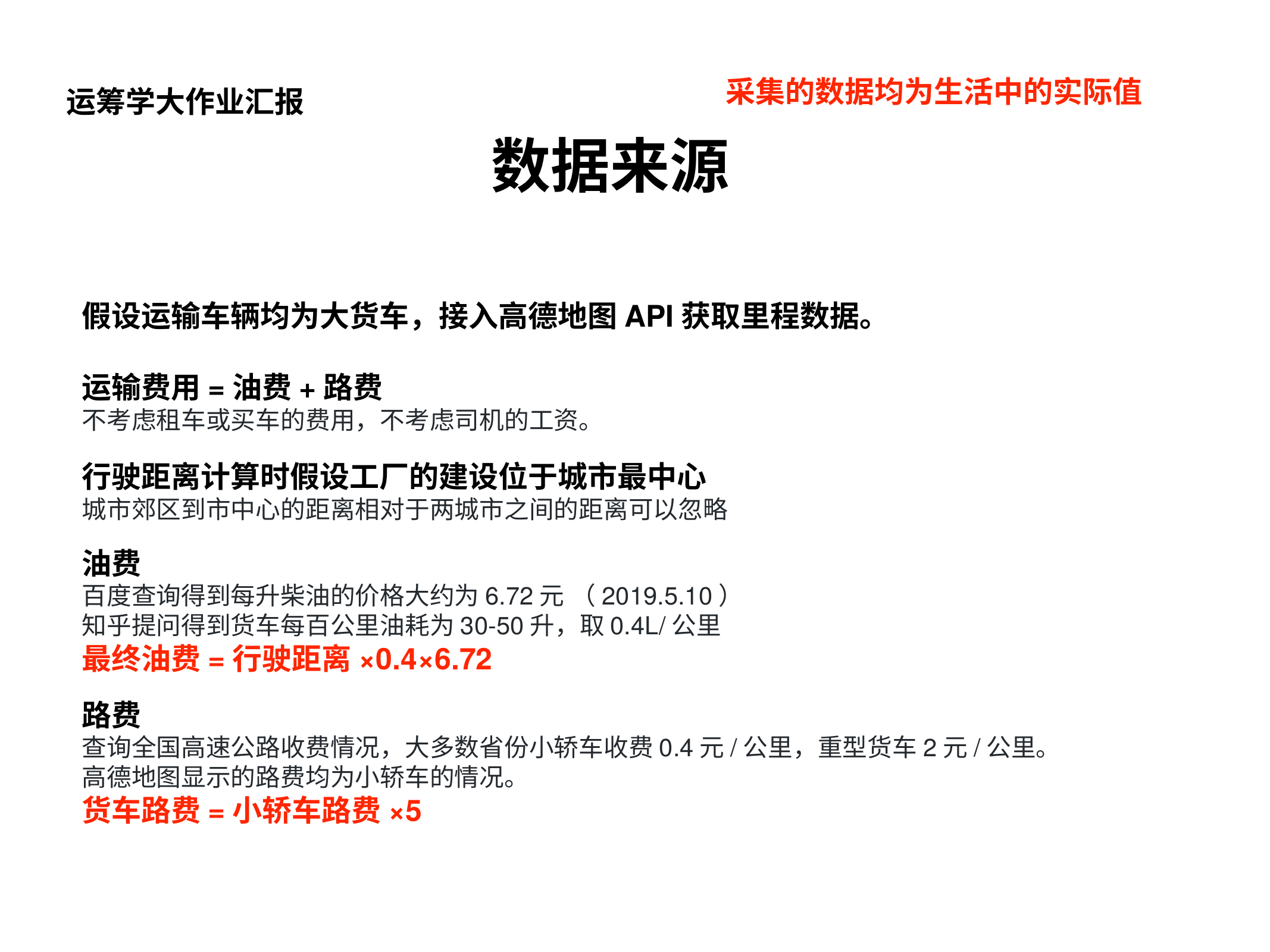

采集的数据均为生活中的实际值
运筹学大作业汇报
数据来源
假设运输车辆均为大货车，接入高德地图API获取里程数据。

运输费用=油费+路费
不考虑租车或买车的费用，不考虑司机的工资。

行驶距离计算时假设工厂的建设位于城市最中心
城市郊区到市中心的距离相对于两城市之间的距离可以忽略

油费
百度查询得到每升柴油的价格大约为6.72元 （2019.5.10）
知乎提问得到货车每百公里油耗为30-50升，取0.4L/公里
最终油费=行驶距离×0.4×6.72

路费
查询全国高速公路收费情况，大多数省份小轿车收费0.4元/公里，重型货车2元/公里。
高德地图显示的路费均为小轿车的情况。
货车路费=小轿车路费×5